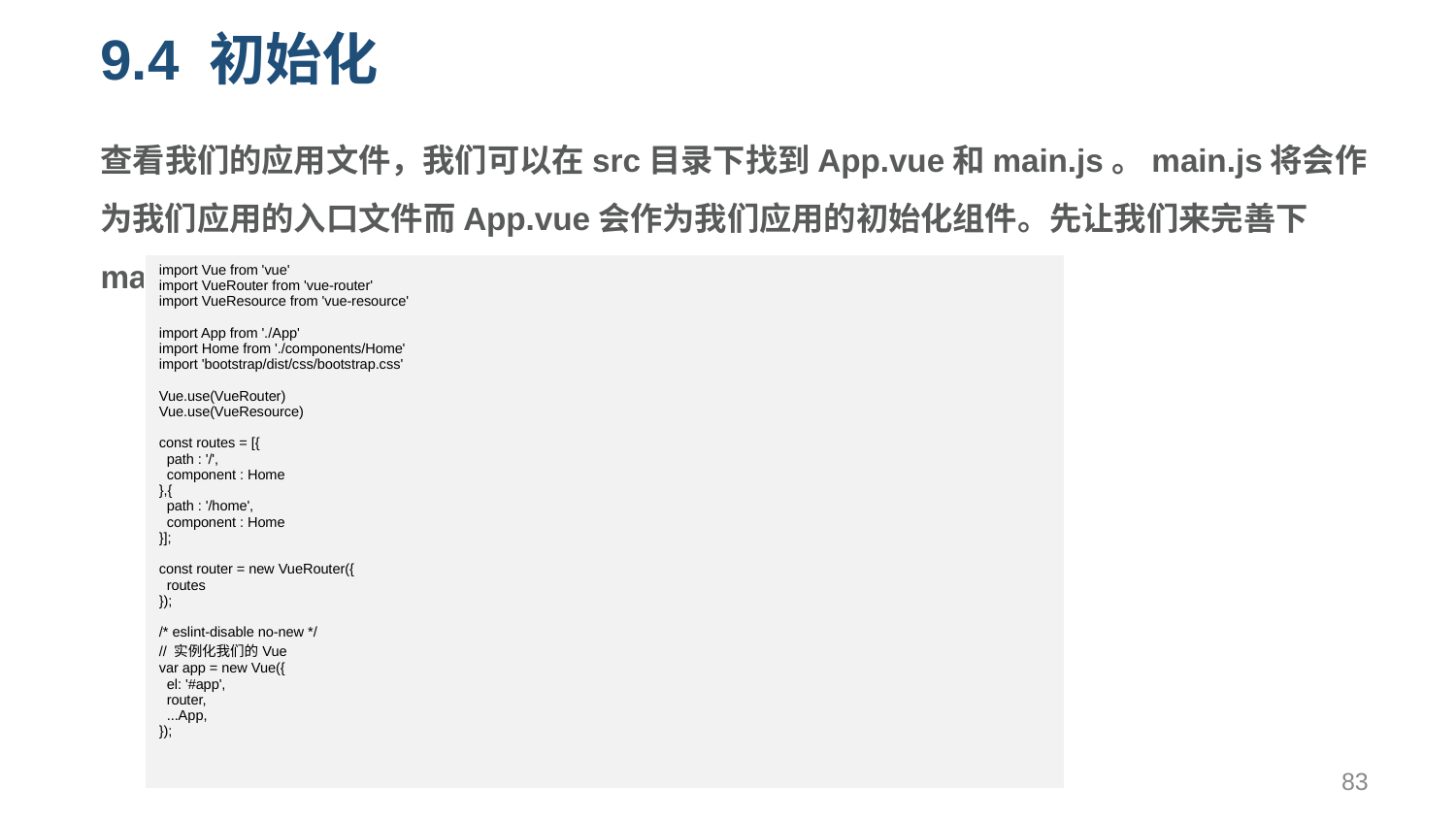

# 9.4 初始化
查看我们的应用文件，我们可以在src目录下找到App.vue和main.js。main.js将会作为我们应用的入口文件而App.vue会作为我们应用的初始化组件。先让我们来完善下main.js

| import Vue from 'vue' import VueRouter from 'vue-router' import VueResource from 'vue-resource' import App from './App' import Home from './components/Home' import 'bootstrap/dist/css/bootstrap.css' Vue.use(VueRouter) Vue.use(VueResource) const routes = [{ path : '/', component : Home },{ path : '/home', component : Home }]; const router = new VueRouter({ routes }); /\* eslint-disable no-new \*/ // 实例化我们的Vue var app = new Vue({ el: '#app', router, ...App, }); |
| --- |
83